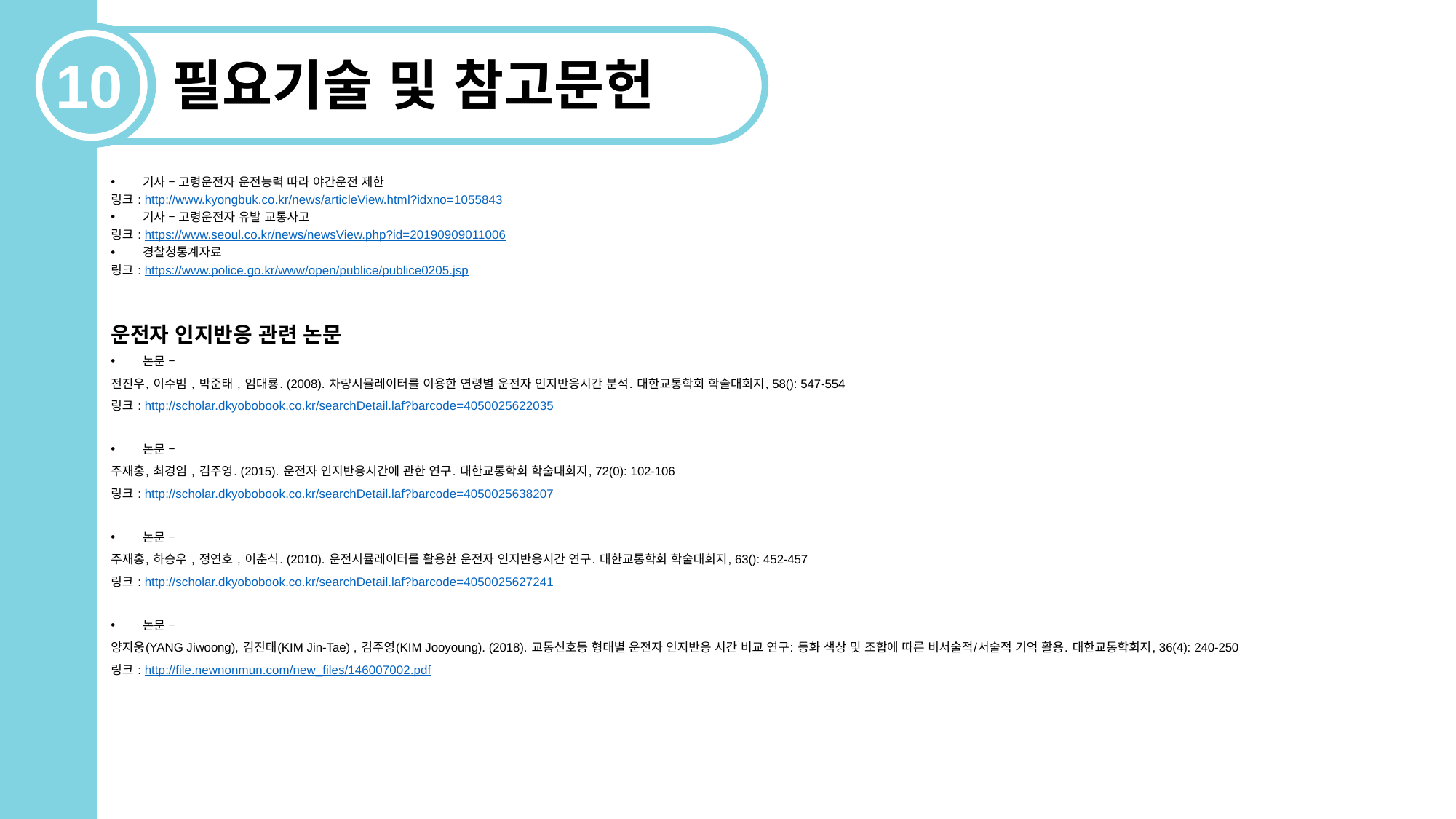

10
필요기술 및 참고문헌
기사 – 고령운전자 운전능력 따라 야간운전 제한
링크 : http://www.kyongbuk.co.kr/news/articleView.html?idxno=1055843
기사 – 고령운전자 유발 교통사고
링크 : https://www.seoul.co.kr/news/newsView.php?id=20190909011006
경찰청통계자료
링크 : https://www.police.go.kr/www/open/publice/publice0205.jsp

운전자 인지반응 관련 논문
논문 –
전진우, 이수범 , 박준태 , 엄대룡. (2008). 차량시뮬레이터를 이용한 연령별 운전자 인지반응시간 분석. 대한교통학회 학술대회지, 58(): 547-554
링크 : http://scholar.dkyobobook.co.kr/searchDetail.laf?barcode=4050025622035

논문 –
주재홍, 최경임 , 김주영. (2015). 운전자 인지반응시간에 관한 연구. 대한교통학회 학술대회지, 72(0): 102-106
링크 : http://scholar.dkyobobook.co.kr/searchDetail.laf?barcode=4050025638207

논문 –
주재홍, 하승우 , 정연호 , 이춘식. (2010). 운전시뮬레이터를 활용한 운전자 인지반응시간 연구. 대한교통학회 학술대회지, 63(): 452-457
링크 : http://scholar.dkyobobook.co.kr/searchDetail.laf?barcode=4050025627241

논문 –
양지웅(YANG Jiwoong), 김진태(KIM Jin-Tae) , 김주영(KIM Jooyoung). (2018). 교통신호등 형태별 운전자 인지반응 시간 비교 연구: 등화 색상 및 조합에 따른 비서술적/서술적 기억 활용. 대한교통학회지, 36(4): 240-250
링크 : http://file.newnonmun.com/new_files/146007002.pdf